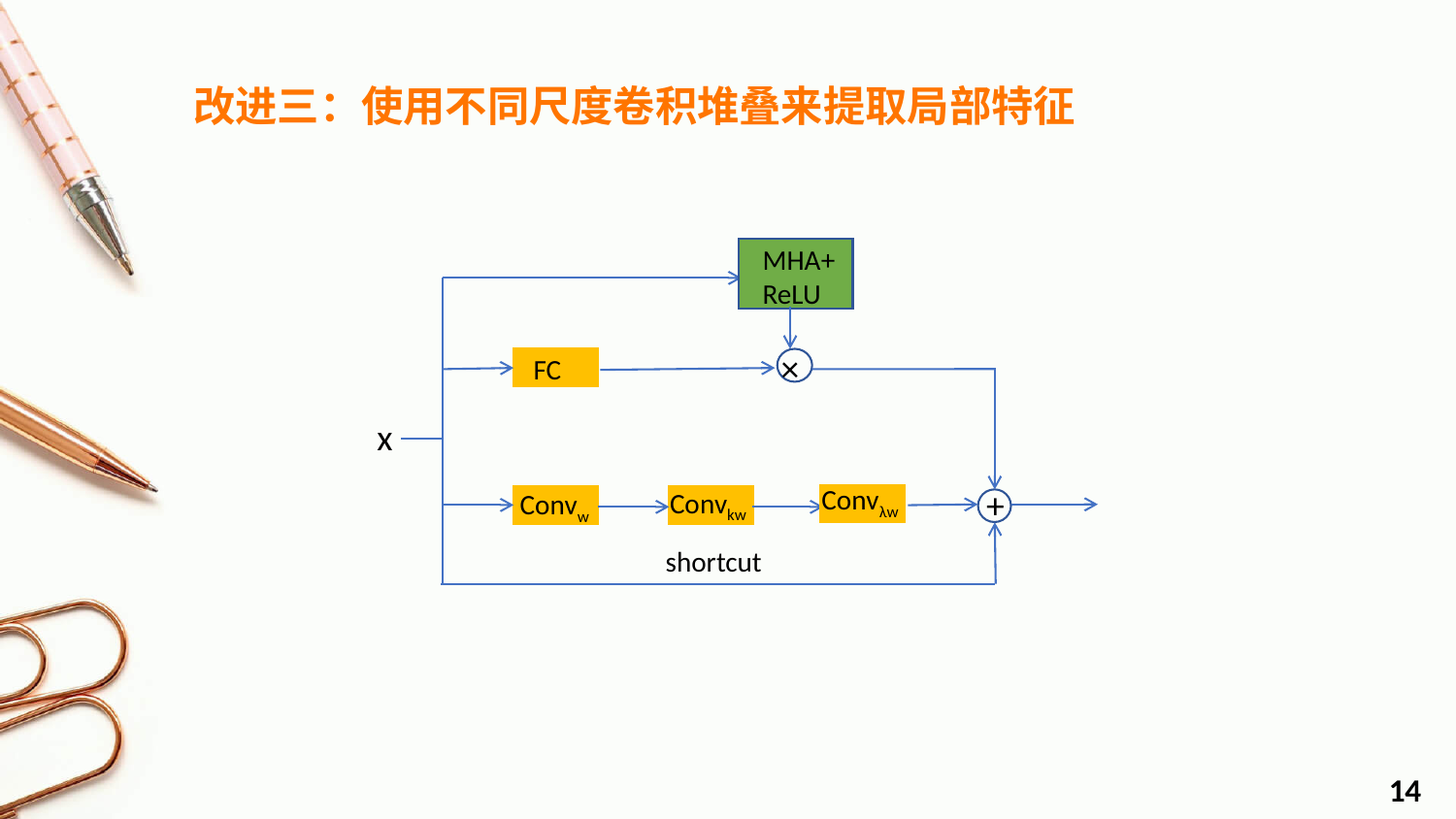

改进三：使用不同尺度卷积堆叠来提取局部特征
MHA+
ReLU

×
FC

x
Convλw
+
Convkw
Convw

shortcut

14